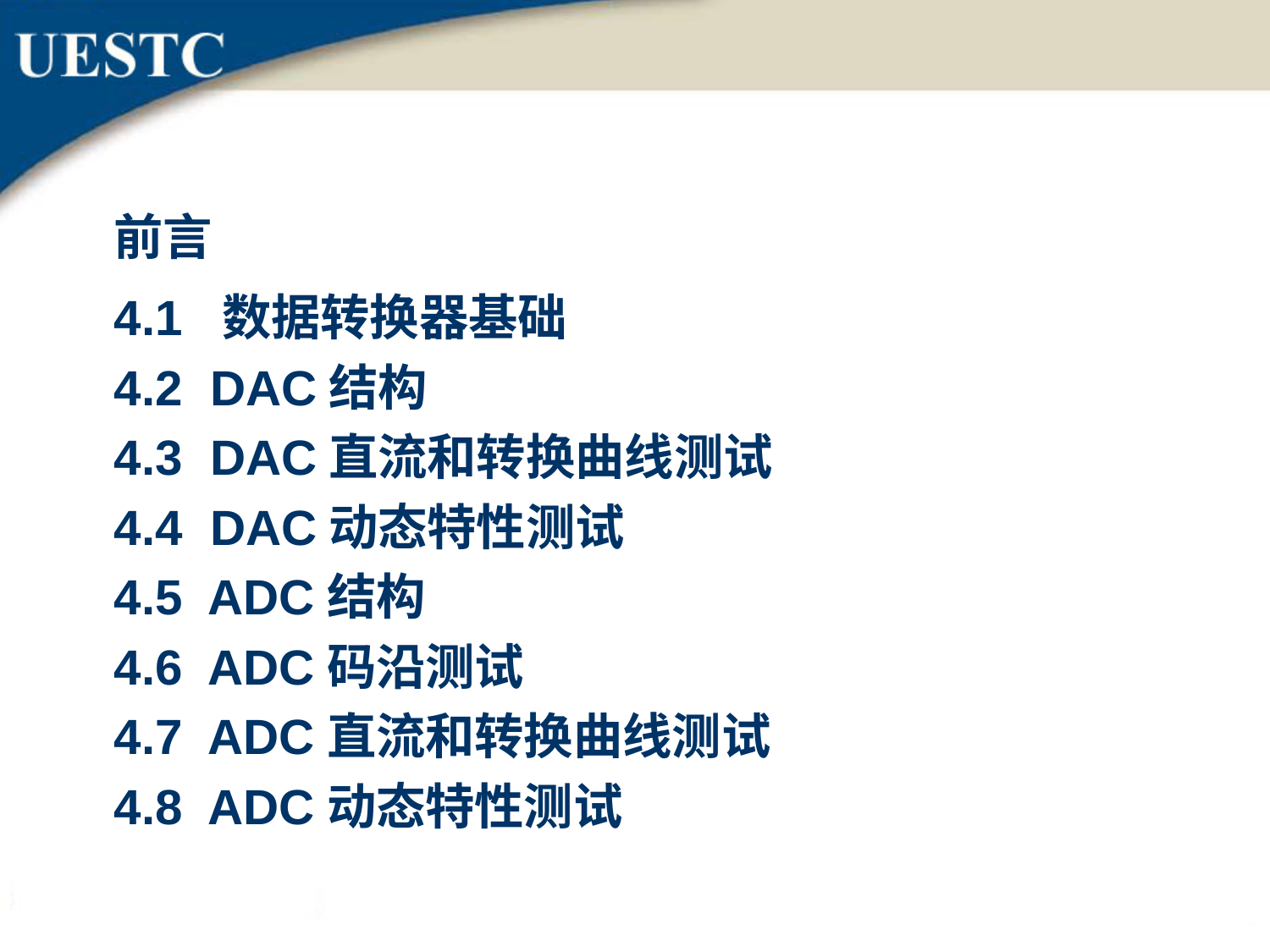

前言
4.1  数据转换器基础
4.2  DAC结构
4.3  DAC直流和转换曲线测试
4.4  DAC动态特性测试
4.5  ADC结构
4.6  ADC码沿测试
4.7  ADC直流和转换曲线测试
4.8  ADC动态特性测试